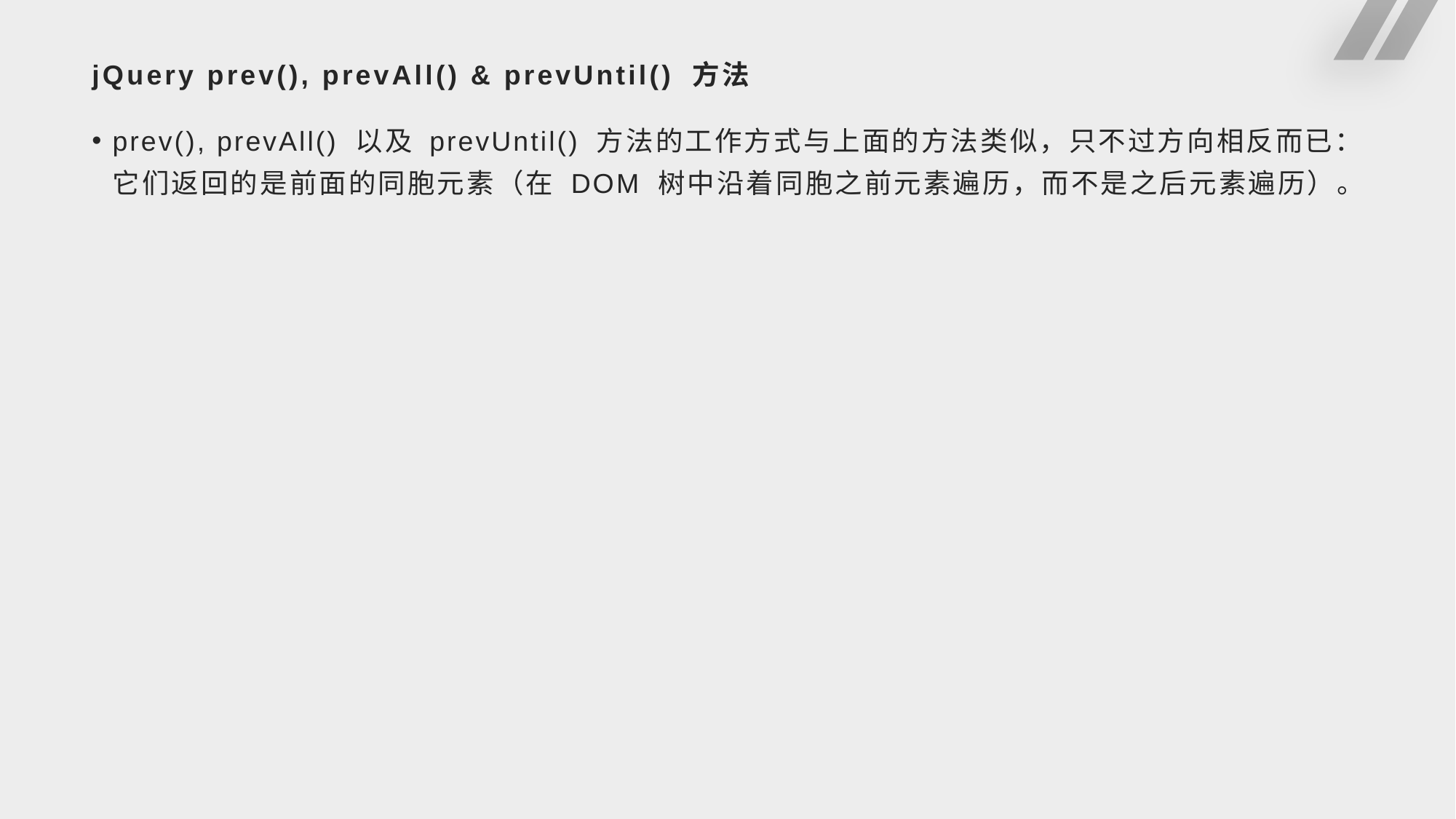

# jQuery prev(), prevAll() & prevUntil() 方法
prev(), prevAll() 以及 prevUntil() 方法的工作方式与上面的方法类似，只不过方向相反而已：它们返回的是前面的同胞元素（在 DOM 树中沿着同胞之前元素遍历，而不是之后元素遍历）。